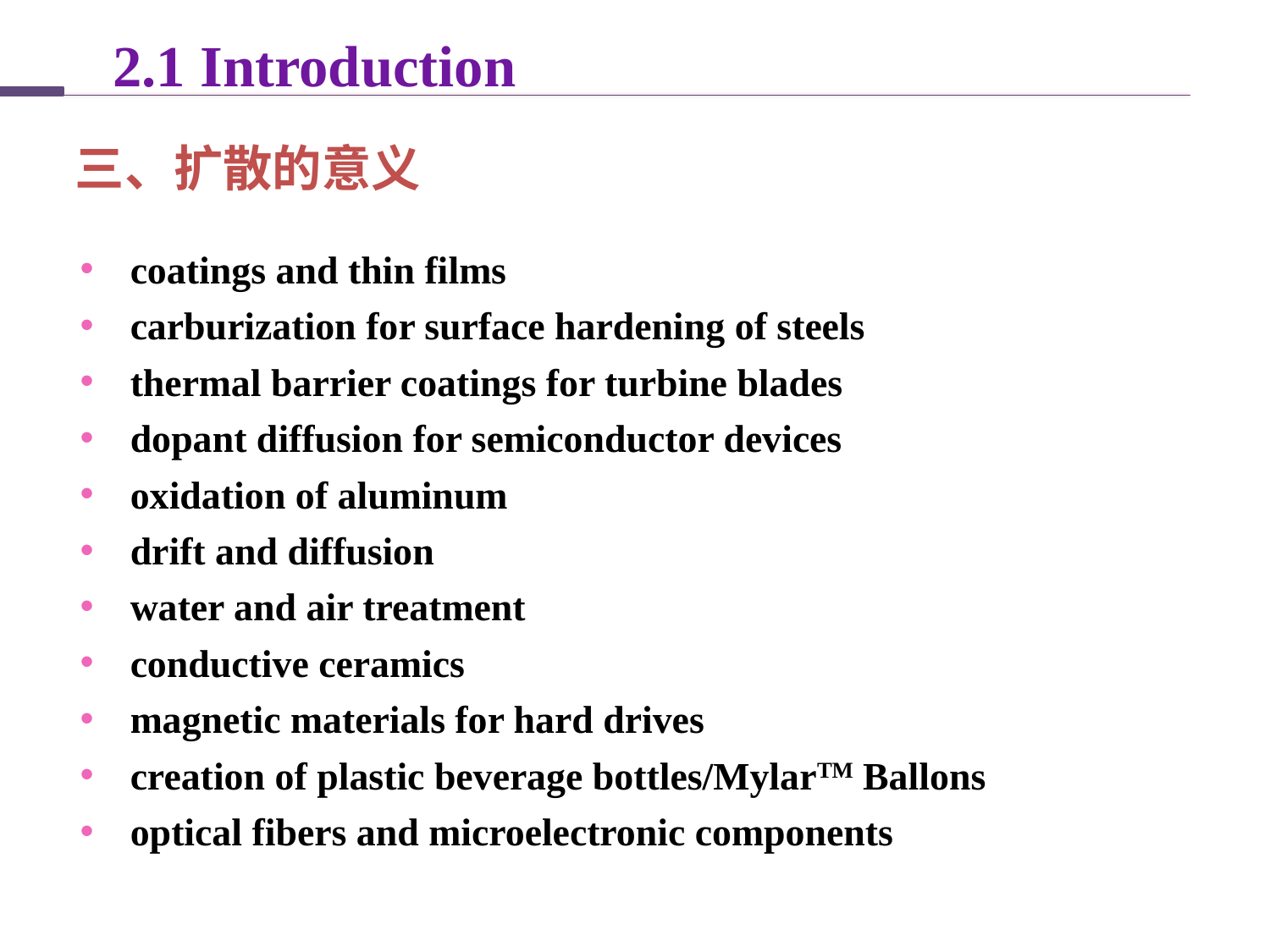

2.1 Introduction
18

三、扩散的意义
coatings and thin films
carburization for surface hardening of steels
thermal barrier coatings for turbine blades
dopant diffusion for semiconductor devices
oxidation of aluminum
drift and diffusion
water and air treatment
conductive ceramics
magnetic materials for hard drives
creation of plastic beverage bottles/MylarTM Ballons
optical fibers and microelectronic components